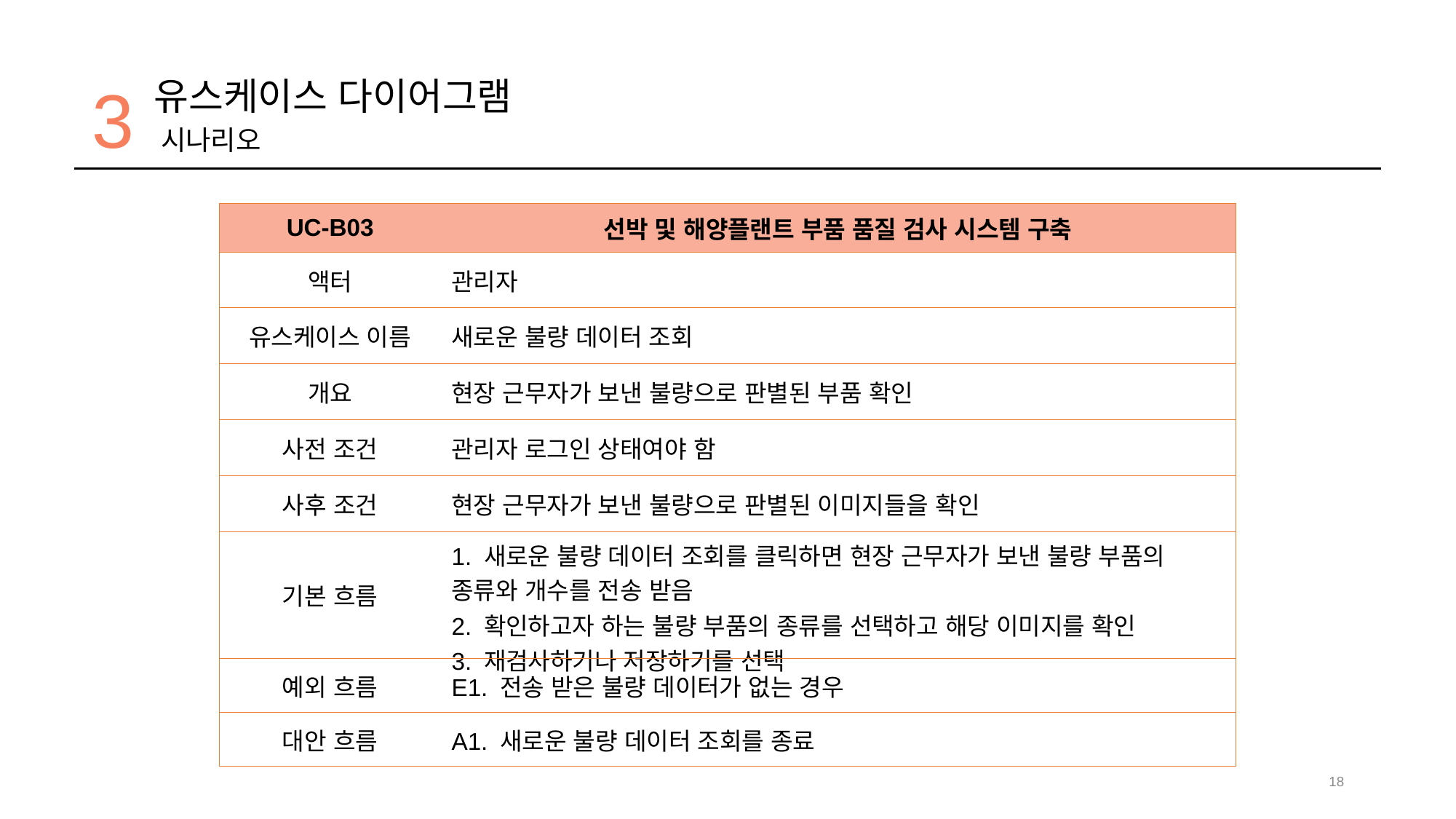

3
유스케이스 다이어그램
시나리오
| UC-B03 | 선박 및 해양플랜트 부품 품질 검사 시스템 구축 |
| --- | --- |
| 액터 | 관리자 |
| 유스케이스 이름 | 새로운 불량 데이터 조회 |
| 개요 | 현장 근무자가 보낸 불량으로 판별된 부품 확인 |
| 사전 조건 | 관리자 로그인 상태여야 함 |
| 사후 조건 | 현장 근무자가 보낸 불량으로 판별된 이미지들을 확인 |
| 기본 흐름 | 1. 새로운 불량 데이터 조회를 클릭하면 현장 근무자가 보낸 불량 부품의 종류와 개수를 전송 받음 2. 확인하고자 하는 불량 부품의 종류를 선택하고 해당 이미지를 확인 3. 재검사하기나 저장하기를 선택 |
| 예외 흐름 | E1. 전송 받은 불량 데이터가 없는 경우 |
| 대안 흐름 | A1. 새로운 불량 데이터 조회를 종료 |
18